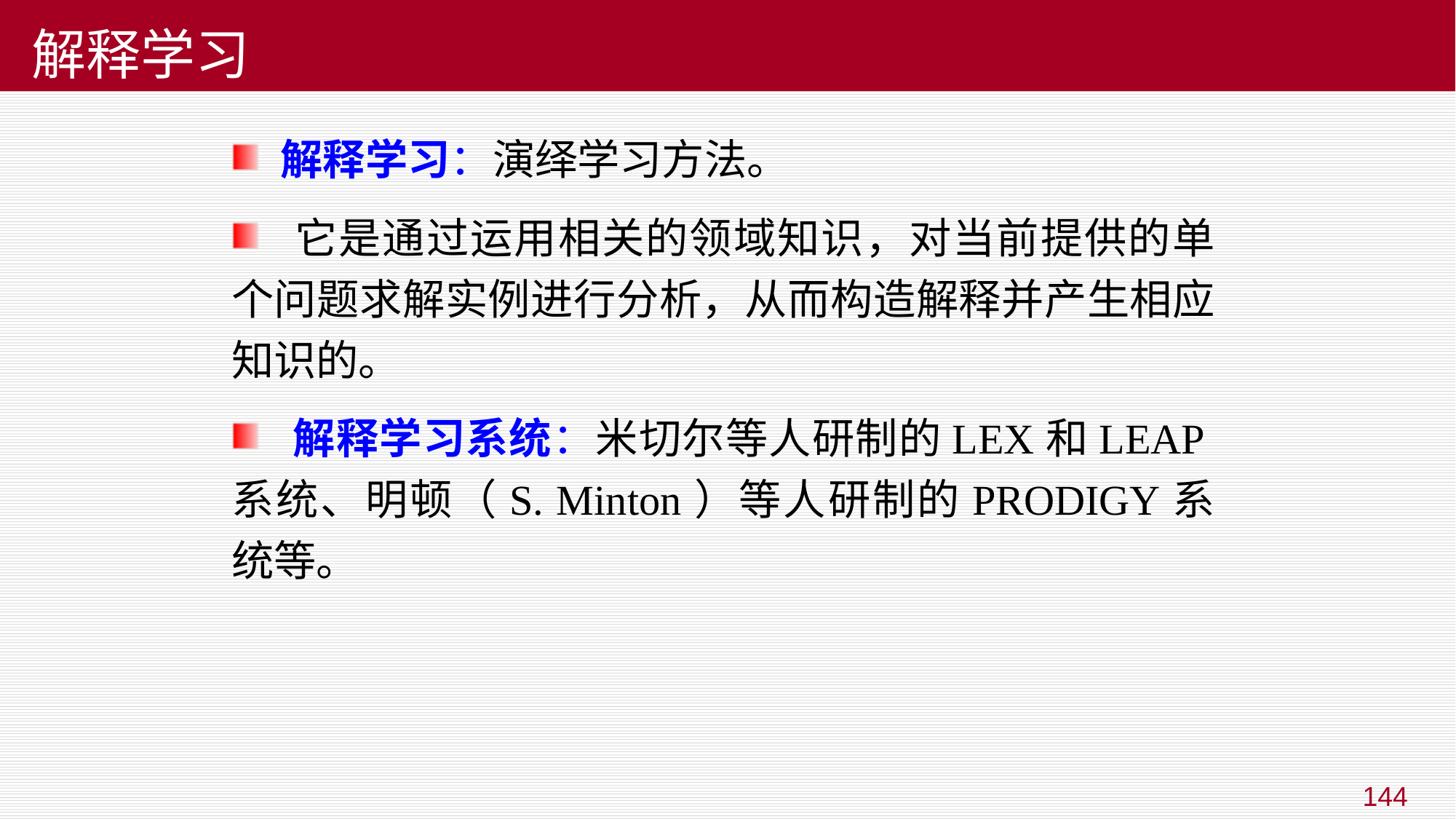

# 解释学习
 解释学习：演绎学习方法。
  它是通过运用相关的领域知识，对当前提供的单个问题求解实例进行分析，从而构造解释并产生相应知识的。
  解释学习系统：米切尔等人研制的LEX和LEAP系统、明顿（S. Minton）等人研制的PRODIGY系统等。
144